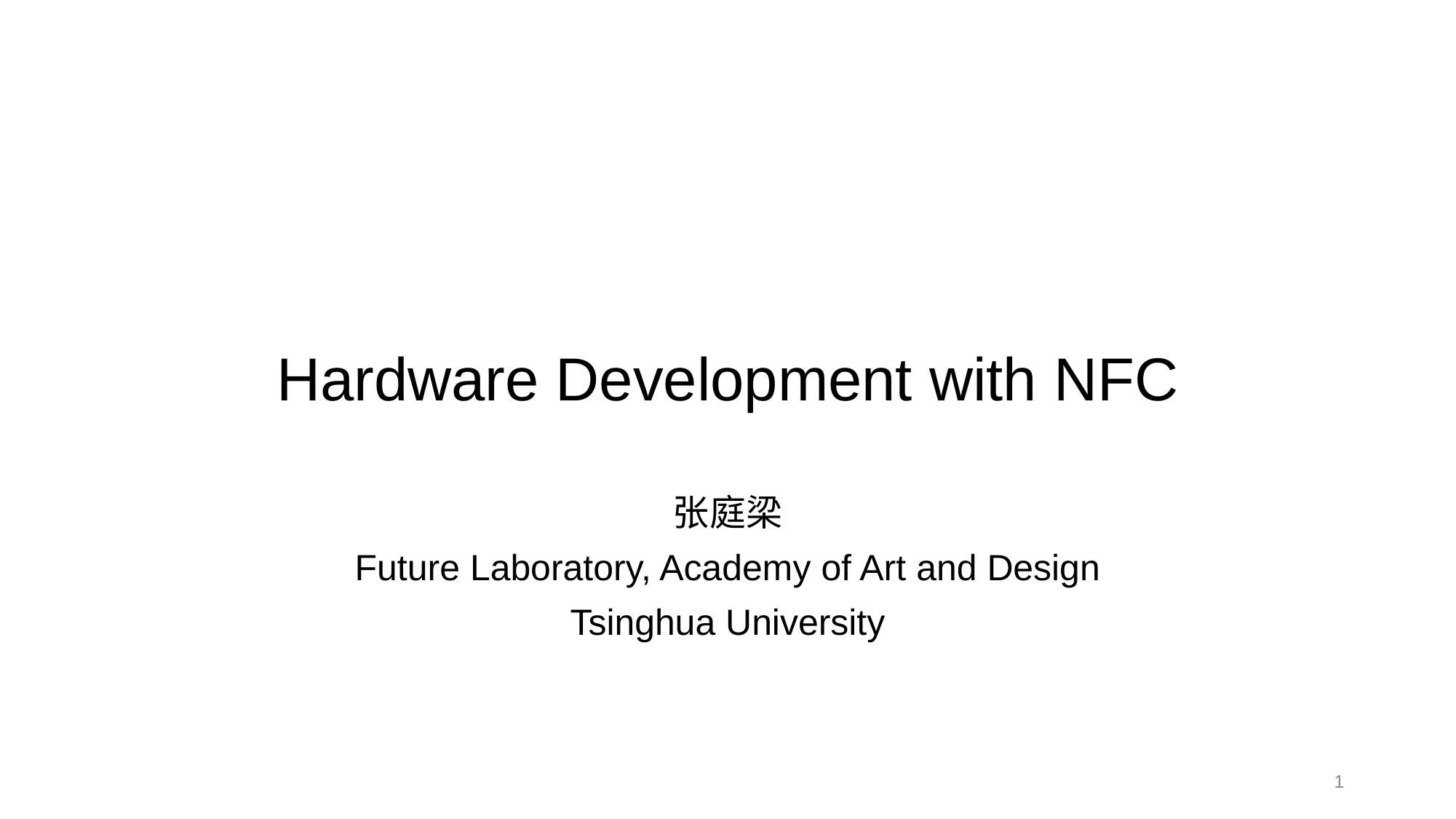

# Hardware Development with NFC

张庭梁
Future Laboratory, Academy of Art and Design
Tsinghua University

1